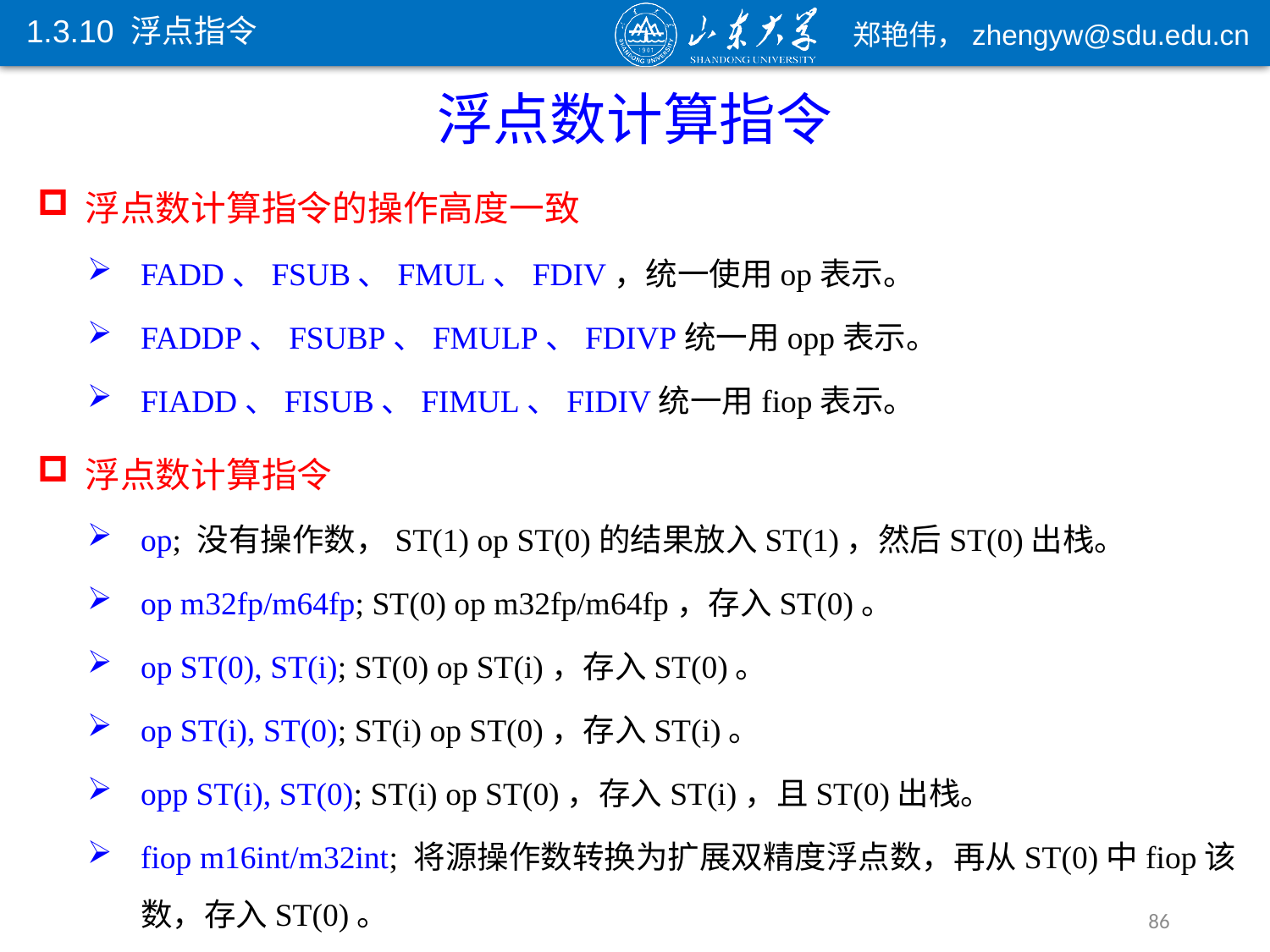

1.3.10 浮点指令
浮点数计算指令
浮点数计算指令的操作高度一致
FADD、FSUB、FMUL、FDIV，统一使用op表示。
FADDP、FSUBP、FMULP、FDIVP统一用opp表示。
FIADD、FISUB、FIMUL、FIDIV统一用fiop表示。
浮点数计算指令
op; 没有操作数，ST(1) op ST(0)的结果放入ST(1)，然后ST(0)出栈。
op m32fp/m64fp; ST(0) op m32fp/m64fp，存入ST(0)。
op ST(0), ST(i); ST(0) op ST(i)，存入ST(0)。
op ST(i), ST(0); ST(i) op ST(0)，存入ST(i)。
opp ST(i), ST(0); ST(i) op ST(0)，存入ST(i)，且ST(0)出栈。
fiop m16int/m32int; 将源操作数转换为扩展双精度浮点数，再从ST(0)中fiop该数，存入ST(0)。
86